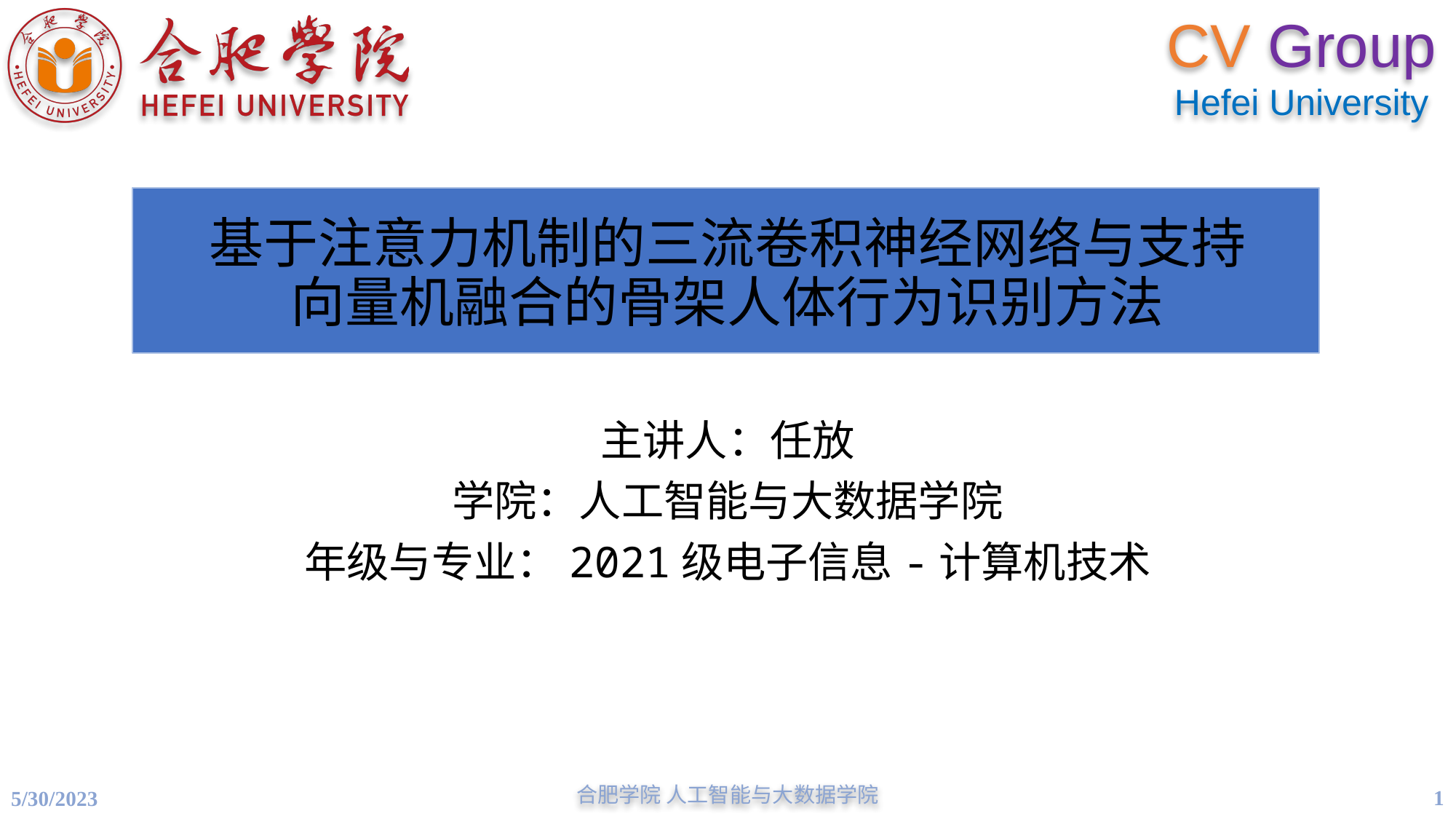

# 基于注意力机制的三流卷积神经网络与支持向量机融合的骨架人体行为识别方法
主讲人：任放
学院：人工智能与大数据学院
年级与专业：2021级电子信息-计算机技术
1
合肥学院 人工智能与大数据学院
5/30/2023